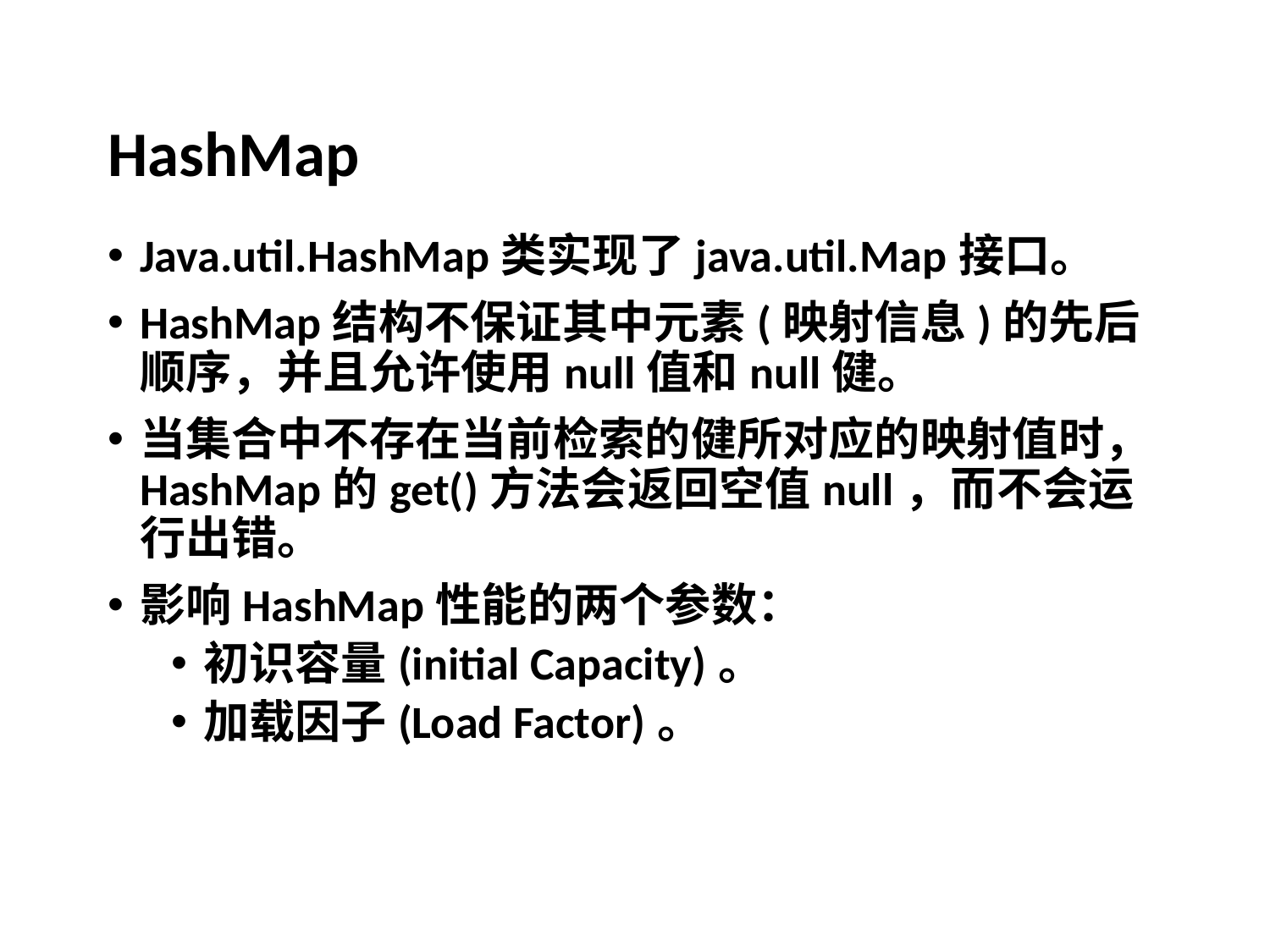

# HashMap
Java.util.HashMap类实现了java.util.Map接口。
HashMap结构不保证其中元素(映射信息)的先后顺序，并且允许使用null值和null健。
当集合中不存在当前检索的健所对应的映射值时，HashMap的get()方法会返回空值null，而不会运行出错。
影响HashMap性能的两个参数：
初识容量(initial Capacity)。
加载因子(Load Factor)。